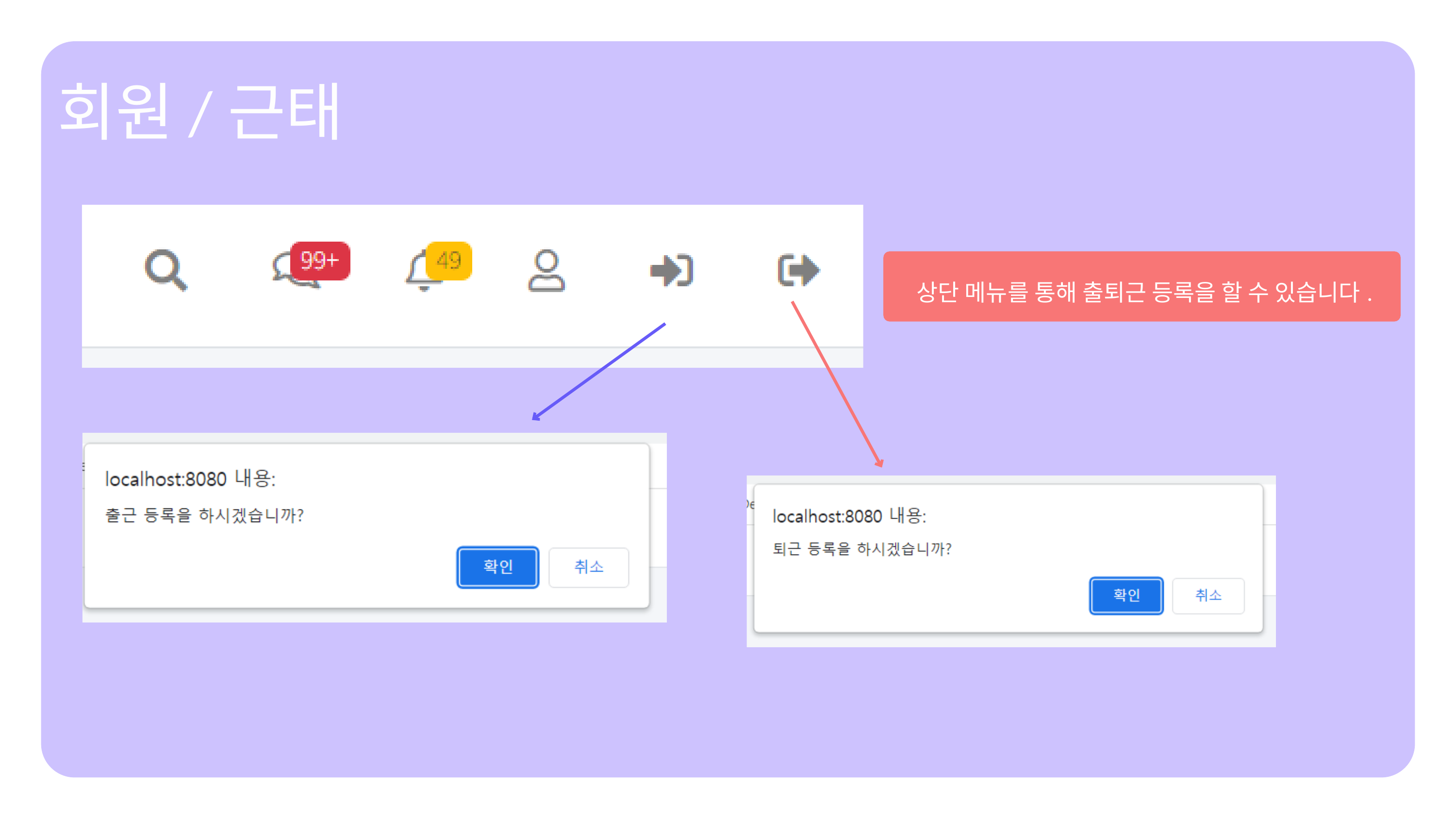

회원/근태

상단 메뉴를 통해 출퇴근 등록을 할 수 있습니다.